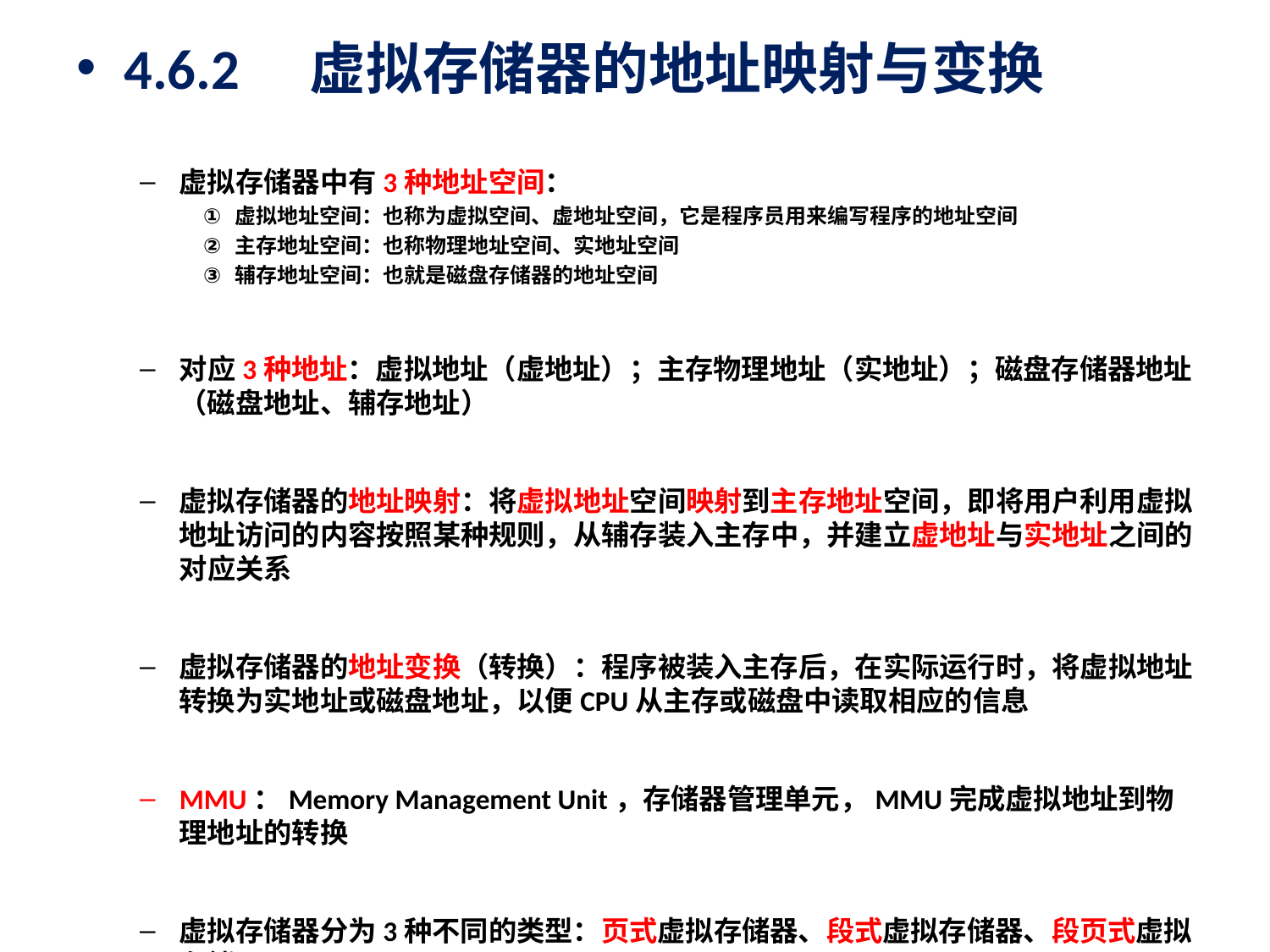

4.6.2　虚拟存储器的地址映射与变换

虚拟存储器中有3种地址空间：
虚拟地址空间：也称为虚拟空间、虚地址空间，它是程序员用来编写程序的地址空间
主存地址空间：也称物理地址空间、实地址空间
辅存地址空间：也就是磁盘存储器的地址空间

对应3种地址：虚拟地址（虚地址）；主存物理地址（实地址）；磁盘存储器地址（磁盘地址、辅存地址）

虚拟存储器的地址映射：将虚拟地址空间映射到主存地址空间，即将用户利用虚拟地址访问的内容按照某种规则，从辅存装入主存中，并建立虚地址与实地址之间的对应关系

虚拟存储器的地址变换（转换）：程序被装入主存后，在实际运行时，将虚拟地址转换为实地址或磁盘地址，以便CPU从主存或磁盘中读取相应的信息

MMU：Memory Management Unit，存储器管理单元，MMU完成虚拟地址到物理地址的转换

虚拟存储器分为3种不同的类型：页式虚拟存储器、段式虚拟存储器、段页式虚拟存储器